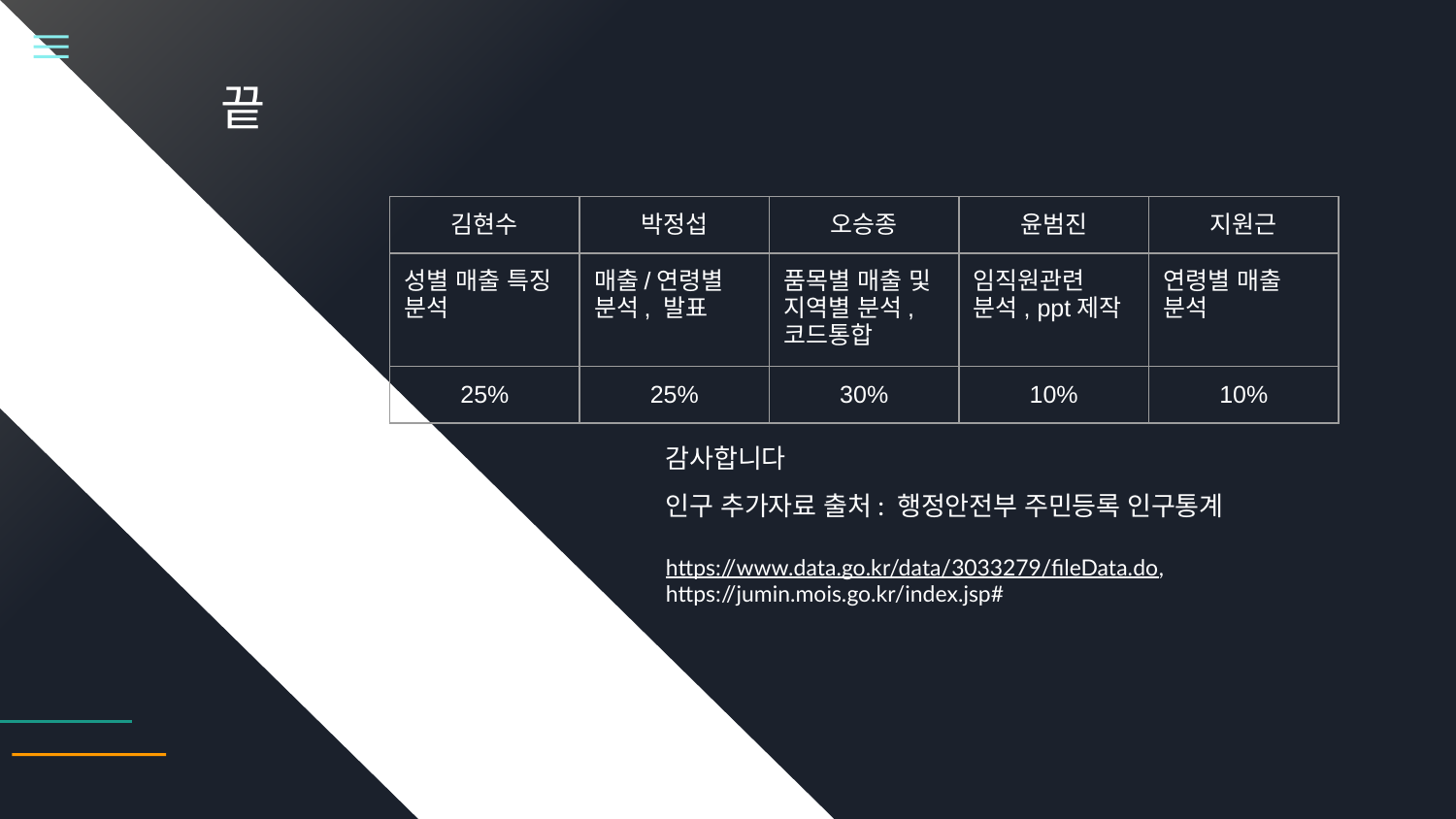

# 끝
| 김현수 | 박정섭 | 오승종 | 윤범진 | 지원근 |
| --- | --- | --- | --- | --- |
| 성별 매출 특징 분석 | 매출/연령별 분석, 발표 | 품목별 매출 및 지역별 분석, 코드통합 | 임직원관련 분석, ppt제작 | 연령별 매출 분석 |
| 25% | 25% | 30% | 10% | 10% |
감사합니다
인구 추가자료 출처: 행정안전부 주민등록 인구통계
https://www.data.go.kr/data/3033279/fileData.do, https://jumin.mois.go.kr/index.jsp#